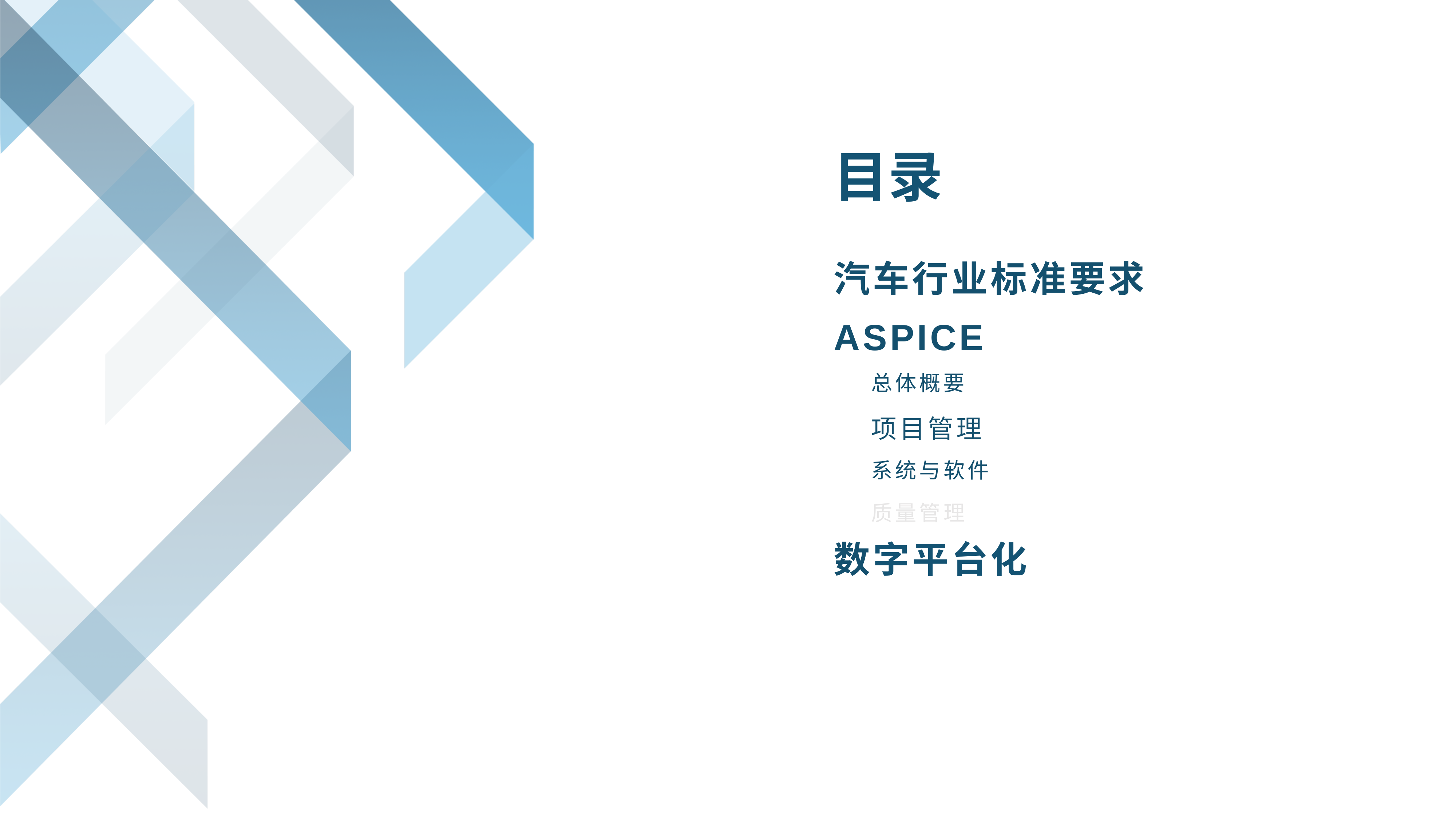

# 目录
汽车行业标准要求
ASPICE
总体概要

项目管理

系统与软件

质量管理

数字平台化